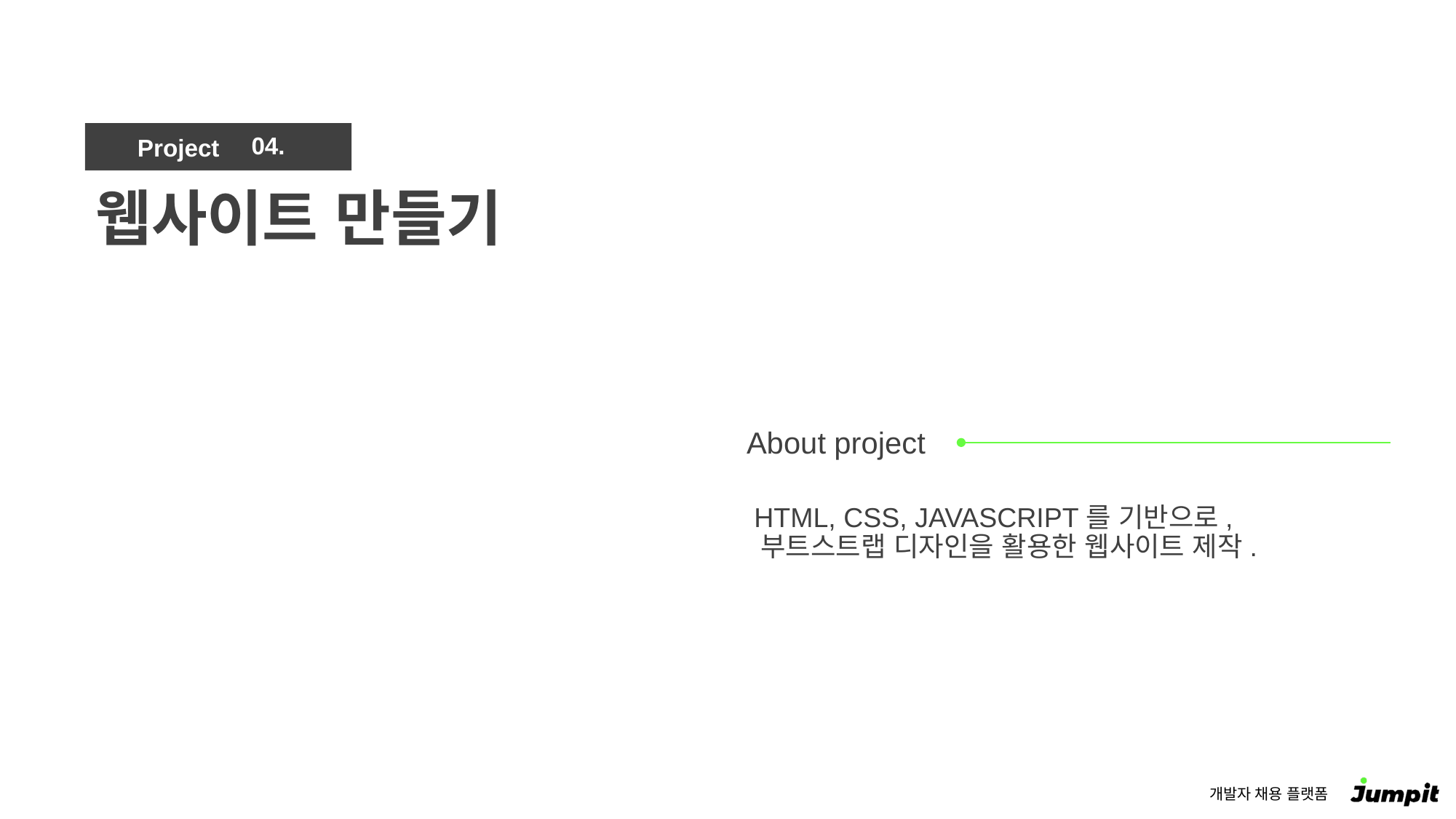

04.
웹사이트 만들기

 HTML, CSS, JAVASCRIPT를 기반으로,
 부트스트랩 디자인을 활용한 웹사이트 제작.